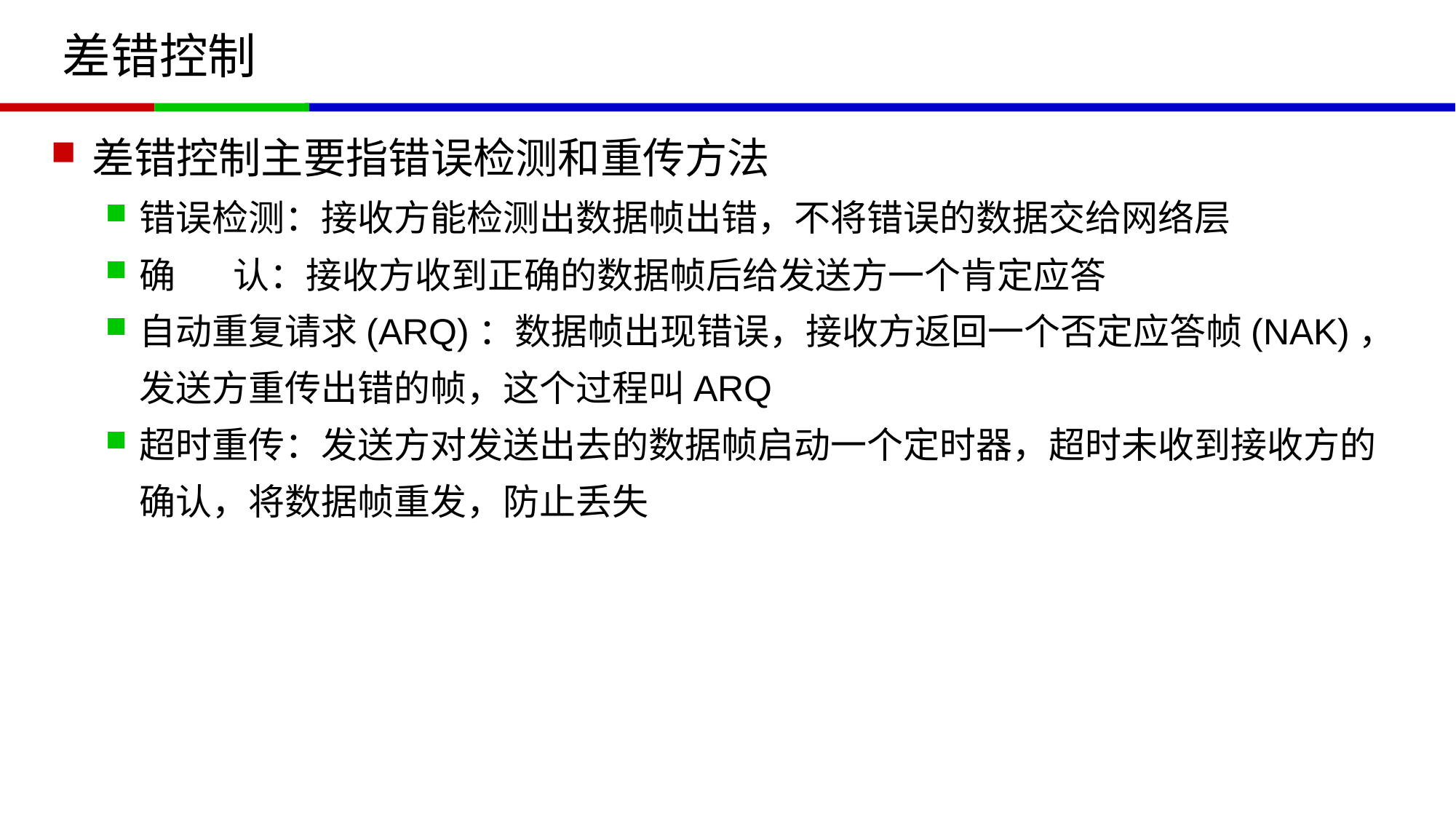

# 差错控制
差错控制主要指错误检测和重传方法
错误检测：接收方能检测出数据帧出错，不将错误的数据交给网络层
确       认：接收方收到正确的数据帧后给发送方一个肯定应答
自动重复请求(ARQ)：数据帧出现错误，接收方返回一个否定应答帧(NAK)，发送方重传出错的帧，这个过程叫ARQ
超时重传：发送方对发送出去的数据帧启动一个定时器，超时未收到接收方的确认，将数据帧重发，防止丢失

41